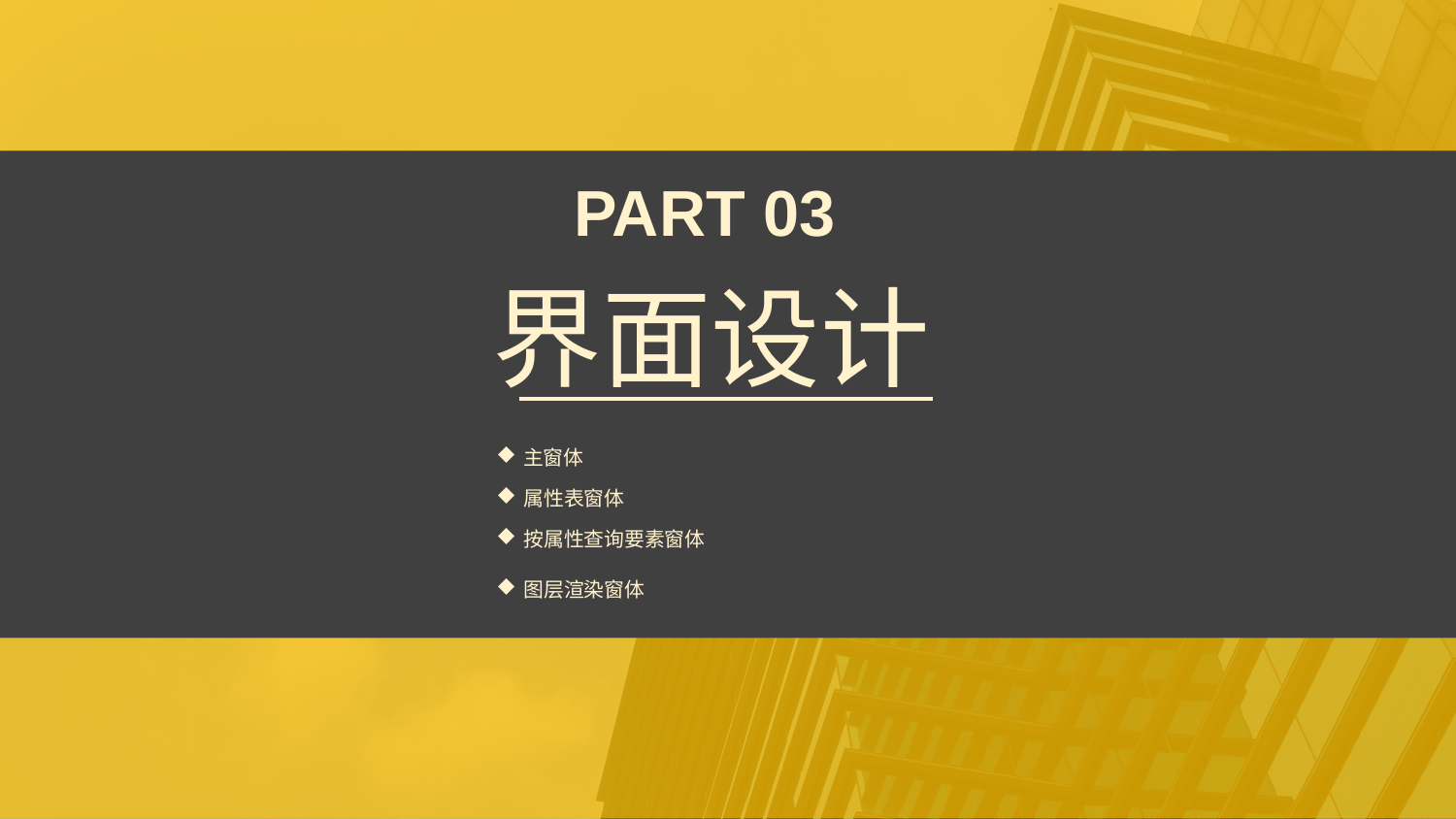

PART 03

界面设计
主窗体
属性表窗体
按属性查询要素窗体
图层渲染窗体